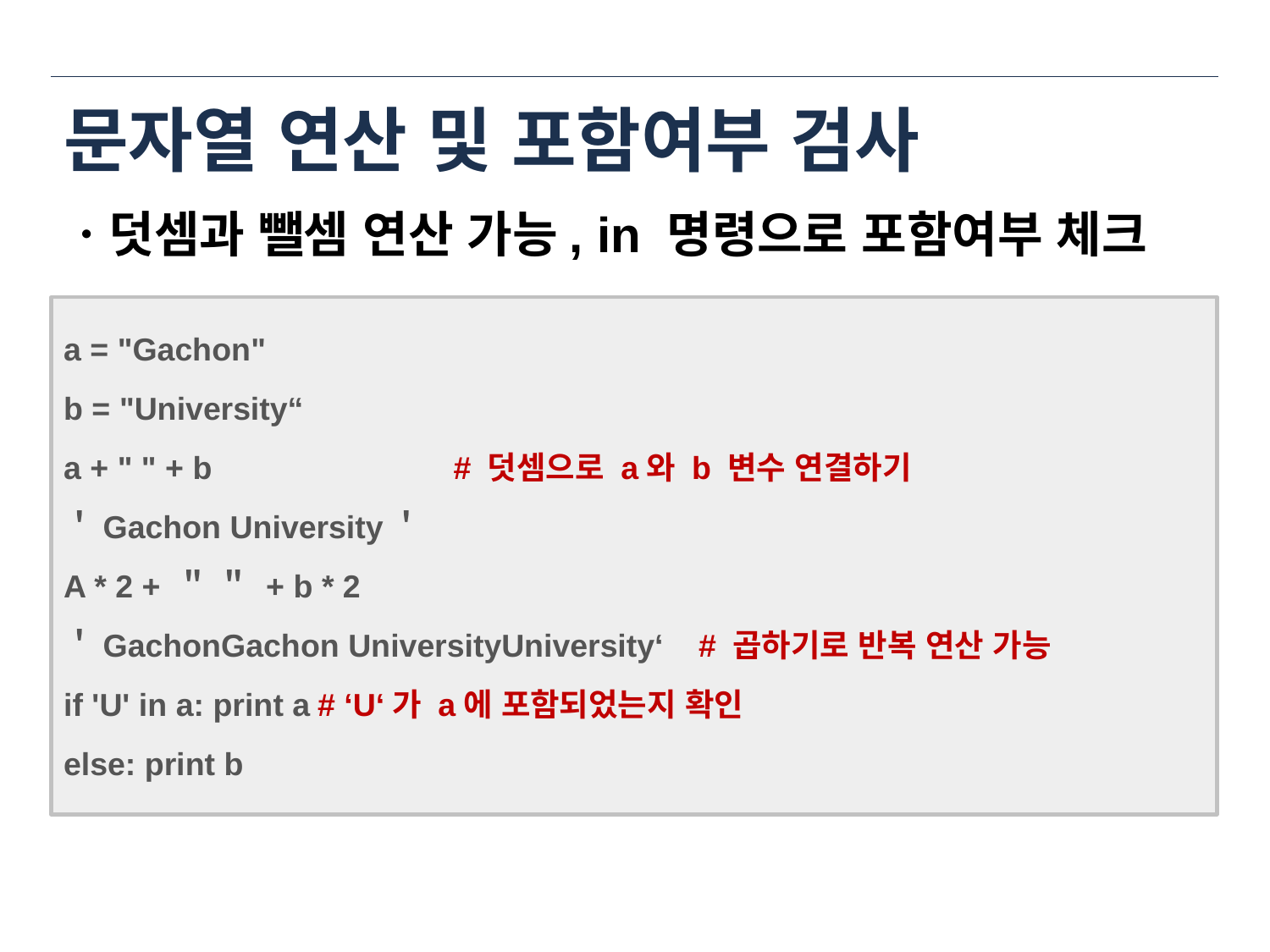

# 문자열 연산 및 포함여부 검사
ㆍ덧셈과 뺄셈 연산 가능, in 명령으로 포함여부 체크

a = "Gachon"
b = "University“
a + " " + b		 # 덧셈으로 a와 b 변수 연결하기
＇Gachon University＇
A * 2 + ＂ ＂ + b * 2
＇GachonGachon UniversityUniversity‘ 	# 곱하기로 반복 연산 가능
if 'U' in a: print a	# ‘U‘가 a에 포함되었는지 확인
else: print b